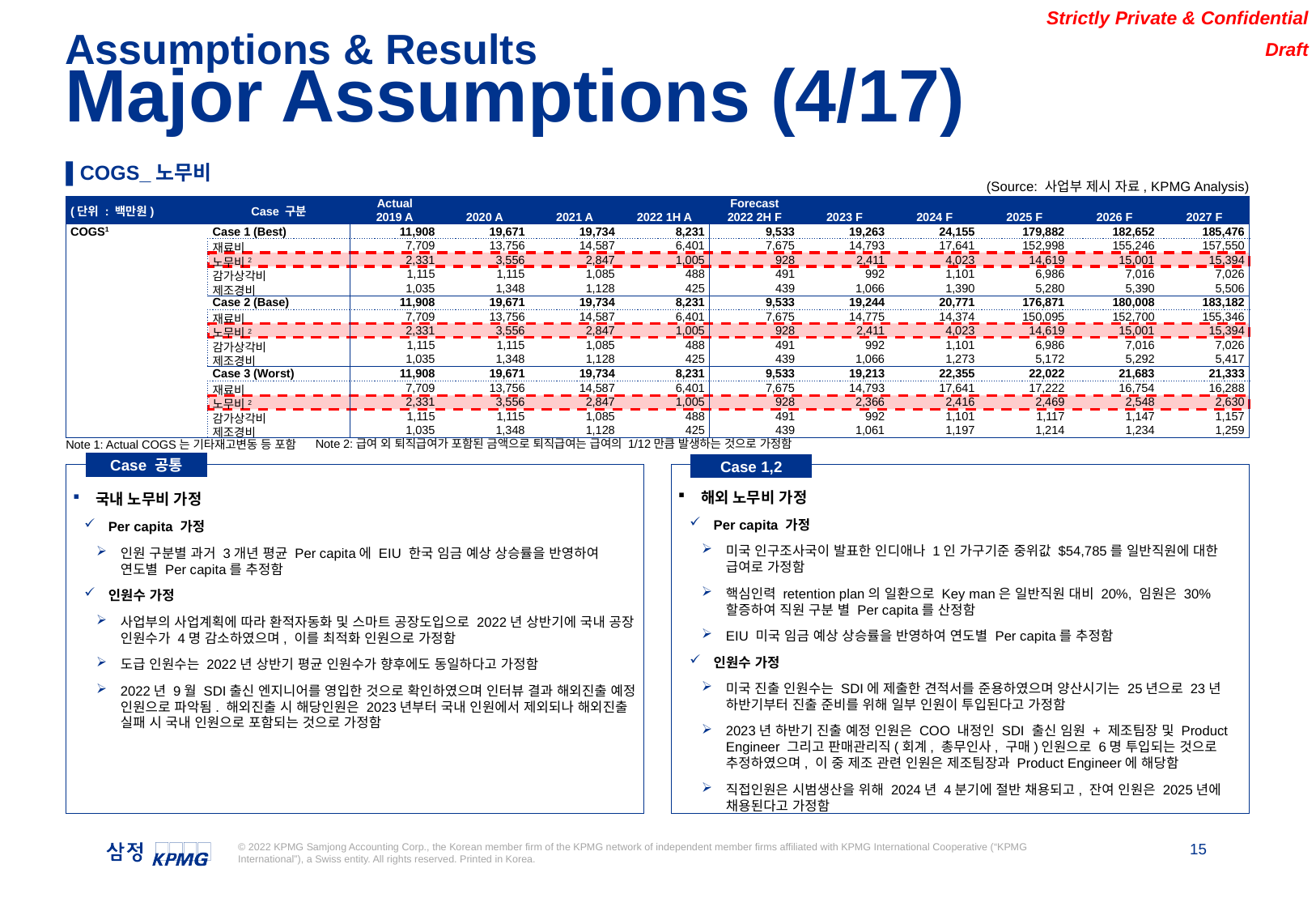

Assumptions & Results
Major Assumptions (4/17)
▌COGS_노무비
(Source: 사업부 제시 자료, KPMG Analysis)
| (단위 : 백만원) | Case 구분 | Actual |  |  |  | Forecast |  |  |  |  |  |
| --- | --- | --- | --- | --- | --- | --- | --- | --- | --- | --- | --- |
|  |  | 2019 A | 2020 A | 2021 A | 2022 1H A | 2022 2H F | 2023 F | 2024 F | 2025 F | 2026 F | 2027 F |
| COGS1 | Case 1 (Best) | 11,908 | 19,671 | 19,734 | 8,231 | 9,533 | 19,263 | 24,155 | 179,882 | 182,652 | 185,476 |
|  | 재료비 | 7,709 | 13,756 | 14,587 | 6,401 | 7,675 | 14,793 | 17,641 | 152,998 | 155,246 | 157,550 |
|  | 노무비2 | 2,331 | 3,556 | 2,847 | 1,005 | 928 | 2,411 | 4,023 | 14,619 | 15,001 | 15,394 |
|  | 감가상각비 | 1,115 | 1,115 | 1,085 | 488 | 491 | 992 | 1,101 | 6,986 | 7,016 | 7,026 |
|  | 제조경비 | 1,035 | 1,348 | 1,128 | 425 | 439 | 1,066 | 1,390 | 5,280 | 5,390 | 5,506 |
|  | Case 2 (Base) | 11,908 | 19,671 | 19,734 | 8,231 | 9,533 | 19,244 | 20,771 | 176,871 | 180,008 | 183,182 |
|  | 재료비 | 7,709 | 13,756 | 14,587 | 6,401 | 7,675 | 14,775 | 14,374 | 150,095 | 152,700 | 155,346 |
|  | 노무비2 | 2,331 | 3,556 | 2,847 | 1,005 | 928 | 2,411 | 4,023 | 14,619 | 15,001 | 15,394 |
|  | 감가상각비 | 1,115 | 1,115 | 1,085 | 488 | 491 | 992 | 1,101 | 6,986 | 7,016 | 7,026 |
|  | 제조경비 | 1,035 | 1,348 | 1,128 | 425 | 439 | 1,066 | 1,273 | 5,172 | 5,292 | 5,417 |
|  | Case 3 (Worst) | 11,908 | 19,671 | 19,734 | 8,231 | 9,533 | 19,213 | 22,355 | 22,022 | 21,683 | 21,333 |
|  | 재료비 | 7,709 | 13,756 | 14,587 | 6,401 | 7,675 | 14,793 | 17,641 | 17,222 | 16,754 | 16,288 |
|  | 노무비2 | 2,331 | 3,556 | 2,847 | 1,005 | 928 | 2,366 | 2,416 | 2,469 | 2,548 | 2,630 |
|  | 감가상각비 | 1,115 | 1,115 | 1,085 | 488 | 491 | 992 | 1,101 | 1,117 | 1,147 | 1,157 |
|  | 제조경비 | 1,035 | 1,348 | 1,128 | 425 | 439 | 1,061 | 1,197 | 1,214 | 1,234 | 1,259 |

Note 2:급여 외 퇴직급여가 포함된 금액으로 퇴직급여는 급여의 1/12만큼 발생하는 것으로 가정함
Note 1: Actual COGS는 기타재고변동 등 포함
Case 공통
Case 1,2
Dd
해외 노무비 가정
Per capita 가정
미국 인구조사국이 발표한 인디애나 1인 가구기준 중위값 $54,785를 일반직원에 대한 급여로 가정함
핵심인력 retention plan의 일환으로 Key man은 일반직원 대비 20%, 임원은 30% 할증하여 직원 구분 별 Per capita를 산정함
EIU 미국 임금 예상 상승률을 반영하여 연도별 Per capita를 추정함
인원수 가정
미국 진출 인원수는 SDI에 제출한 견적서를 준용하였으며 양산시기는 25년으로 23년 하반기부터 진출 준비를 위해 일부 인원이 투입된다고 가정함
2023년 하반기 진출 예정 인원은 COO 내정인 SDI 출신 임원 + 제조팀장 및 Product Engineer 그리고 판매관리직(회계, 총무인사, 구매)인원으로 6명 투입되는 것으로 추정하였으며, 이 중 제조 관련 인원은 제조팀장과 Product Engineer에 해당함
직접인원은 시범생산을 위해 2024년 4분기에 절반 채용되고, 잔여 인원은 2025년에 채용된다고 가정함

Dd
국내 노무비 가정
Per capita 가정
인원 구분별 과거 3개년 평균 Per capita에 EIU 한국 임금 예상 상승률을 반영하여 연도별 Per capita를 추정함
인원수 가정
사업부의 사업계획에 따라 환적자동화 및 스마트 공장도입으로 2022년 상반기에 국내 공장 인원수가 4명 감소하였으며, 이를 최적화 인원으로 가정함
도급 인원수는 2022년 상반기 평균 인원수가 향후에도 동일하다고 가정함
2022년 9월 SDI출신 엔지니어를 영입한 것으로 확인하였으며 인터뷰 결과 해외진출 예정 인원으로 파악됨. 해외진출 시 해당인원은 2023년부터 국내 인원에서 제외되나 해외진출 실패 시 국내 인원으로 포함되는 것으로 가정함